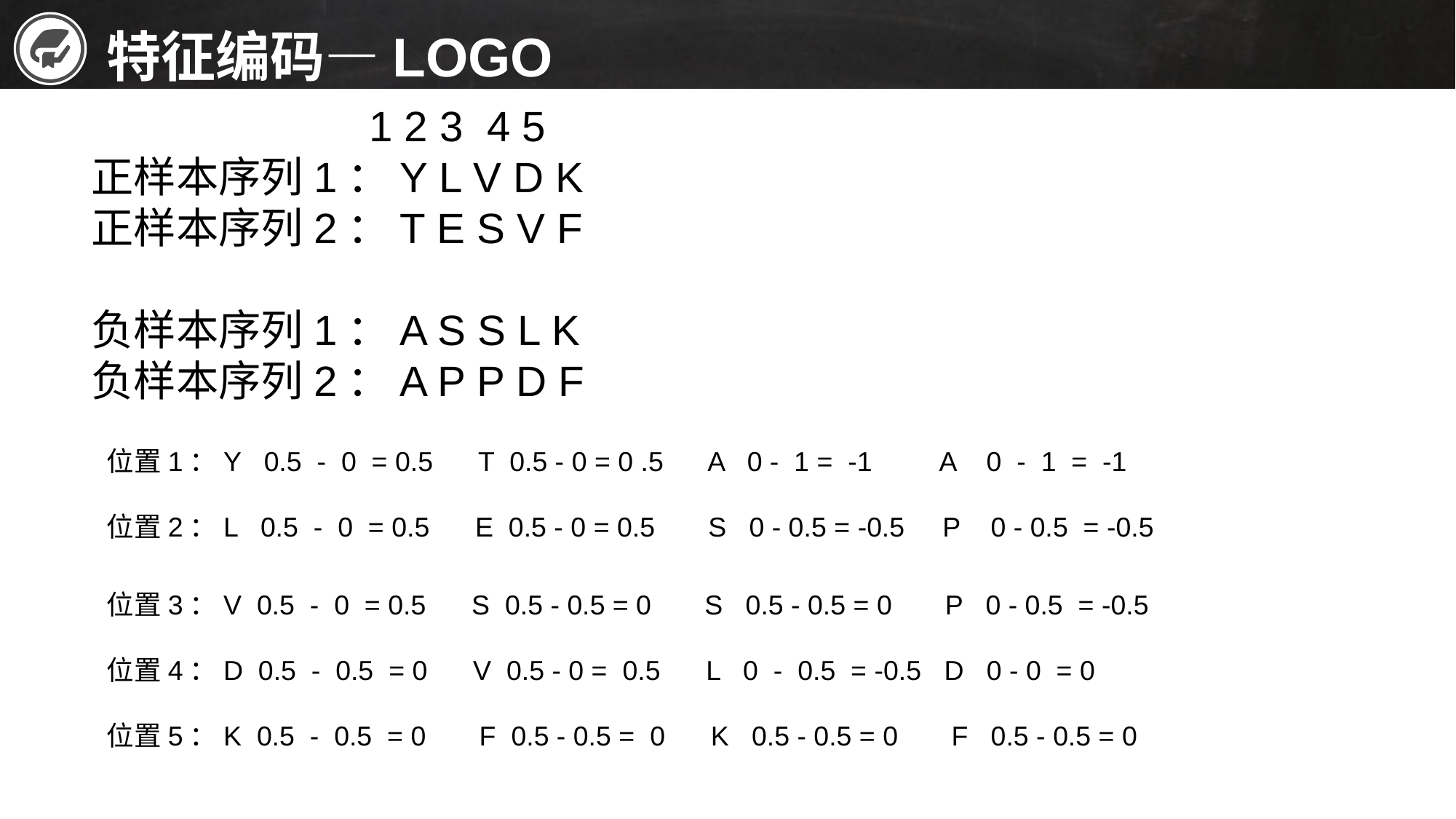

特征编码—LOGO

		     1 2 3  4 5
正样本序列1：Y L V D K
正样本序列2：T E S V F

负样本序列1：A S S L K
负样本序列2：A P P D F
位置1：Y   0.5  -  0  = 0.5      T  0.5 - 0 = 0 .5      A   0 -  1 =  -1         A    0  -  1  =  -1

位置2：L   0.5  -  0  = 0.5      E  0.5 - 0 = 0.5       S   0 - 0.5 = -0.5     P    0 - 0.5  = -0.5

位置3：V  0.5  -  0  = 0.5      S  0.5 - 0.5 = 0       S   0.5 - 0.5 = 0       P   0 - 0.5  = -0.5

位置4：D  0.5  -  0.5  = 0      V  0.5 - 0 =  0.5      L   0  -  0.5  = -0.5   D   0 - 0  = 0

位置5：K  0.5  -  0.5  = 0       F  0.5 - 0.5 =  0      K   0.5 - 0.5 = 0       F   0.5 - 0.5 = 0